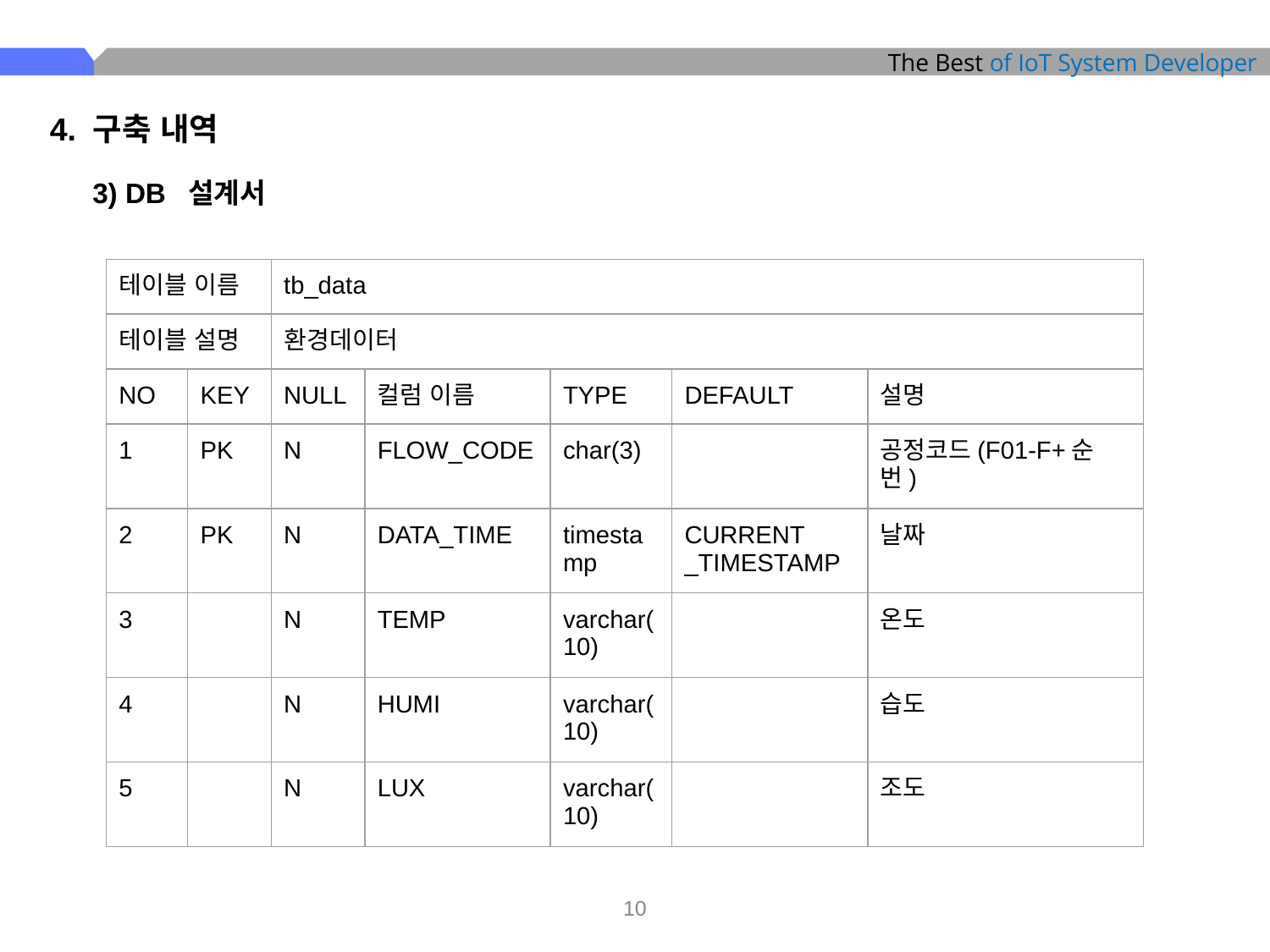

4. 구축 내역
3) DB  설계서
| 테이블 이름 |  | tb\_data |  |  |  |  |
| --- | --- | --- | --- | --- | --- | --- |
| 테이블 설명 |  | 환경데이터 |  |  |  |  |
| NO | KEY | NULL | 컬럼 이름 | TYPE | DEFAULT | 설명 |
| 1 | PK | N | FLOW\_CODE | char(3) |  | 공정코드(F01-F+순번) |
| 2 | PK | N | DATA\_TIME | timestamp | CURRENT \_TIMESTAMP | 날짜 |
| 3 |  | N | TEMP | varchar(10) |  | 온도 |
| 4 |  | N | HUMI | varchar(10) |  | 습도 |
| 5 |  | N | LUX | varchar(10) |  | 조도 |
10